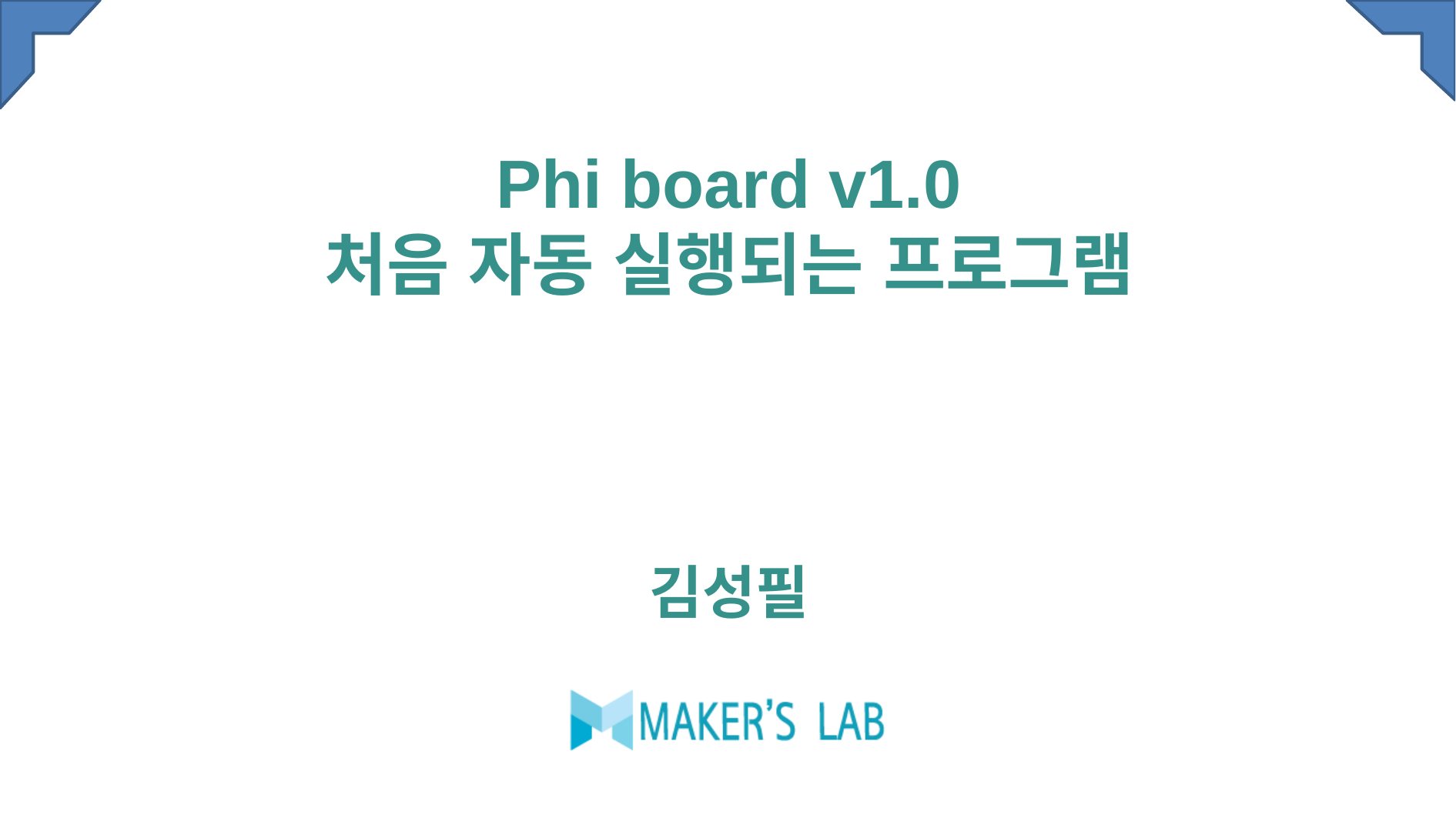

# Phi board v1.0 처음 자동 실행되는 프로그램
김성필